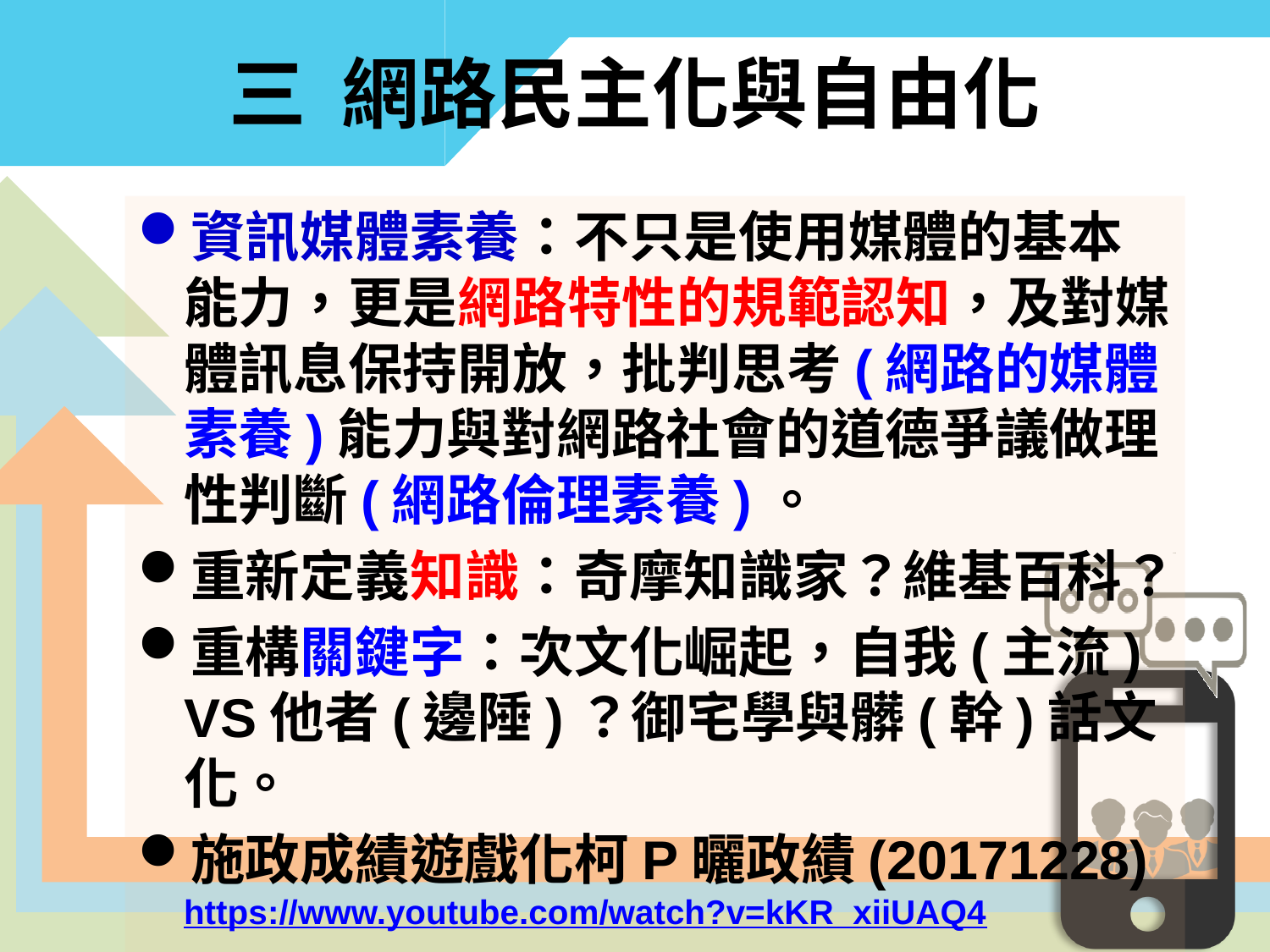

# 三  網路民主化與自由化
資訊媒體素養：不只是使用媒體的基本能力，更是網路特性的規範認知，及對媒體訊息保持開放，批判思考(網路的媒體素養)能力與對網路社會的道德爭議做理性判斷(網路倫理素養)。
重新定義知識：奇摩知識家？維基百科？
重構關鍵字：次文化崛起，自我(主流) VS他者(邊陲)？御宅學與髒(幹)話文化。
施政成績遊戲化柯P曬政績(20171228) https://www.youtube.com/watch?v=kKR_xiiUAQ4